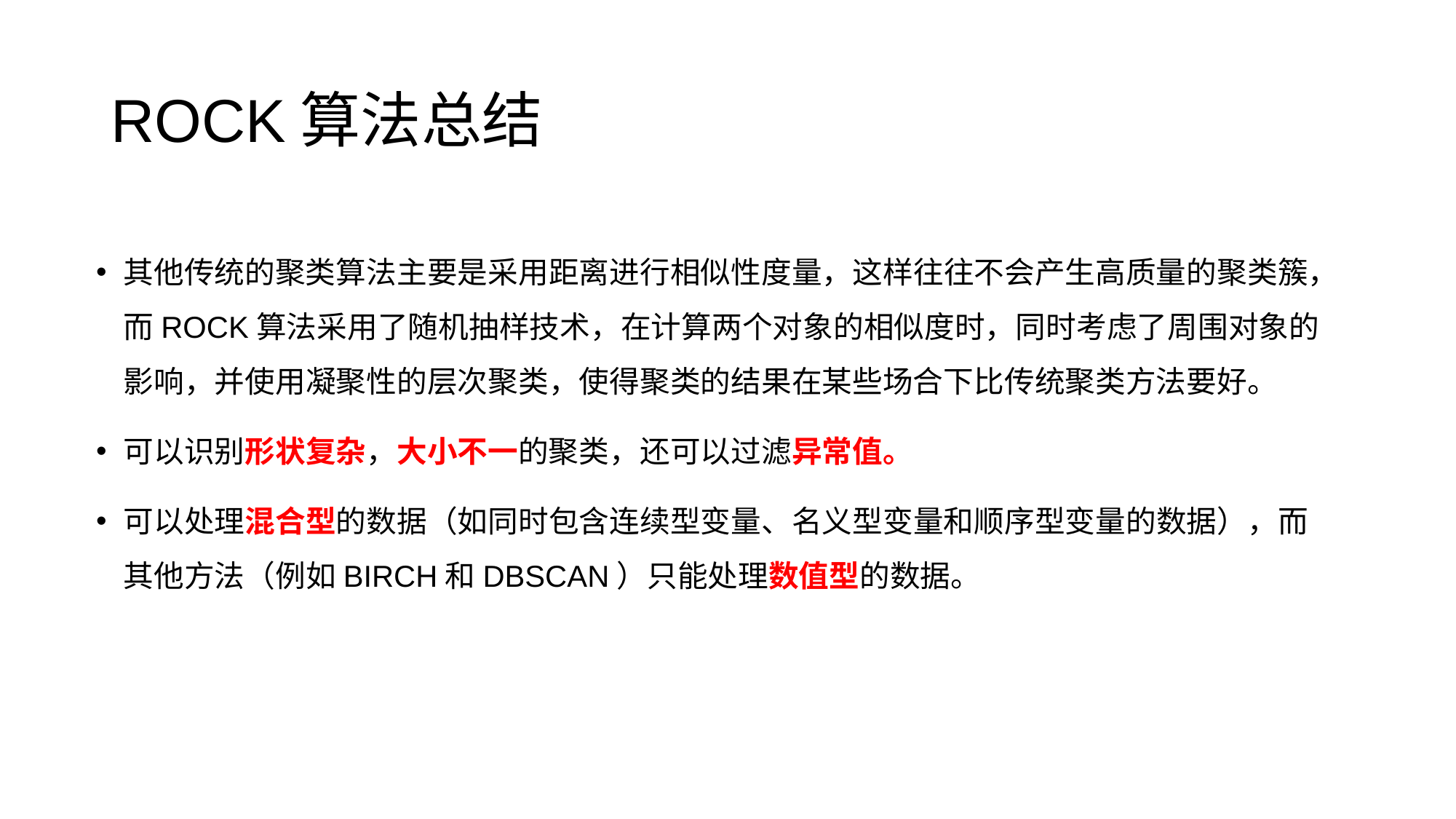

# ROCK算法总结
其他传统的聚类算法主要是采用距离进行相似性度量，这样往往不会产生高质量的聚类簇，而ROCK算法采用了随机抽样技术，在计算两个对象的相似度时，同时考虑了周围对象的影响，并使用凝聚性的层次聚类，使得聚类的结果在某些场合下比传统聚类方法要好。
可以识别形状复杂，大小不一的聚类，还可以过滤异常值。
可以处理混合型的数据（如同时包含连续型变量、名义型变量和顺序型变量的数据），而其他方法（例如BIRCH和DBSCAN）只能处理数值型的数据。